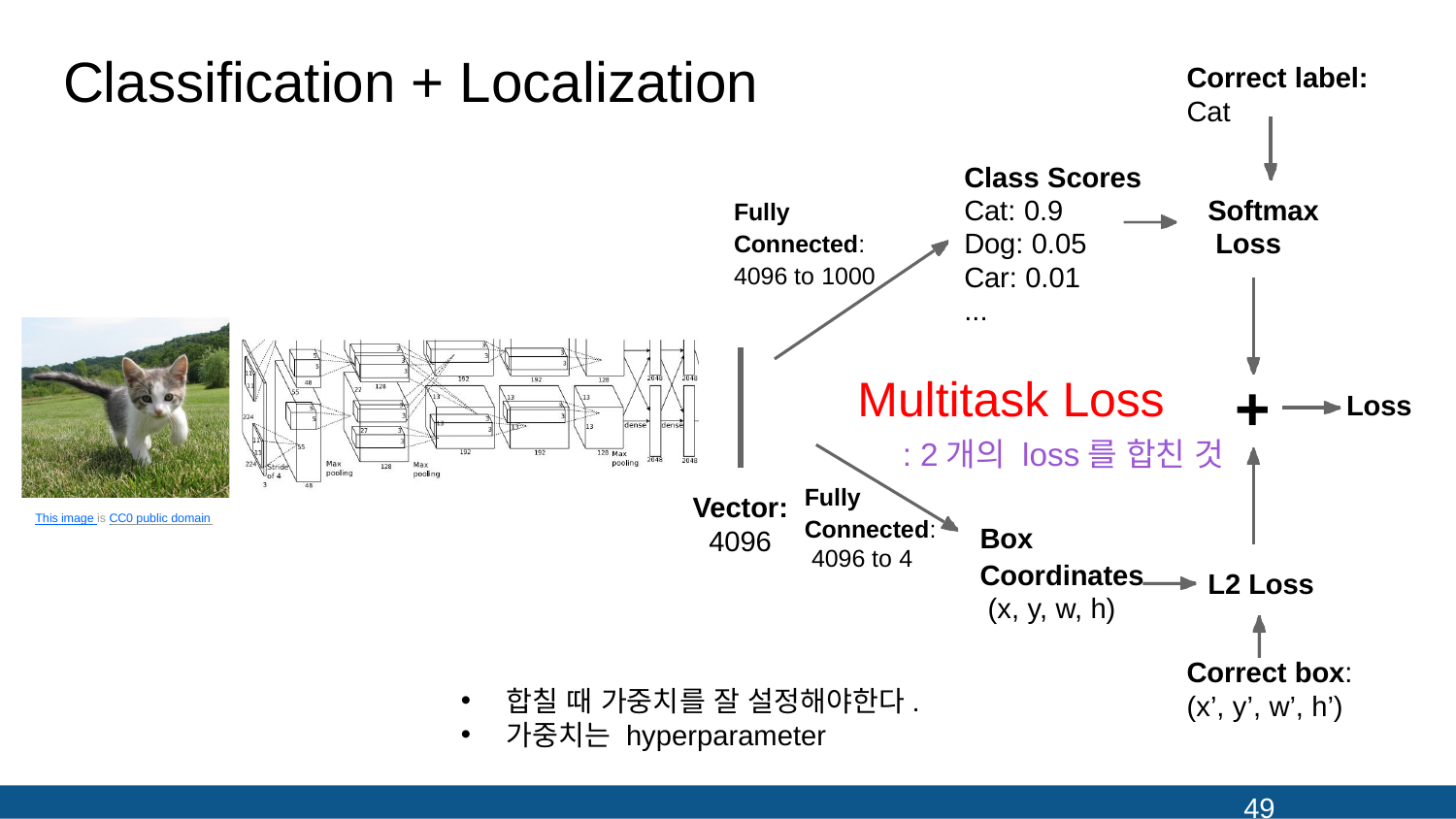

# Classification + Localization
Correct label:
Cat

Class Scores
Cat: 0.9
Dog: 0.05
Car: 0.01
...
Softmax  Loss
Fully
Connected:
4096 to 1000

Multitask Loss
+
Loss

: 2개의 loss를 합친 것

Fully
Connected:  4096 to 4
Vector:
4096
This image is CC0 public domain
Box
Coordinates  (x, y, w, h)

L2 Loss

Correct box:
(x’, y’, w’, h’)
201
합칠 때 가중치를 잘 설정해야한다.
가중치는 hyperparameter
49